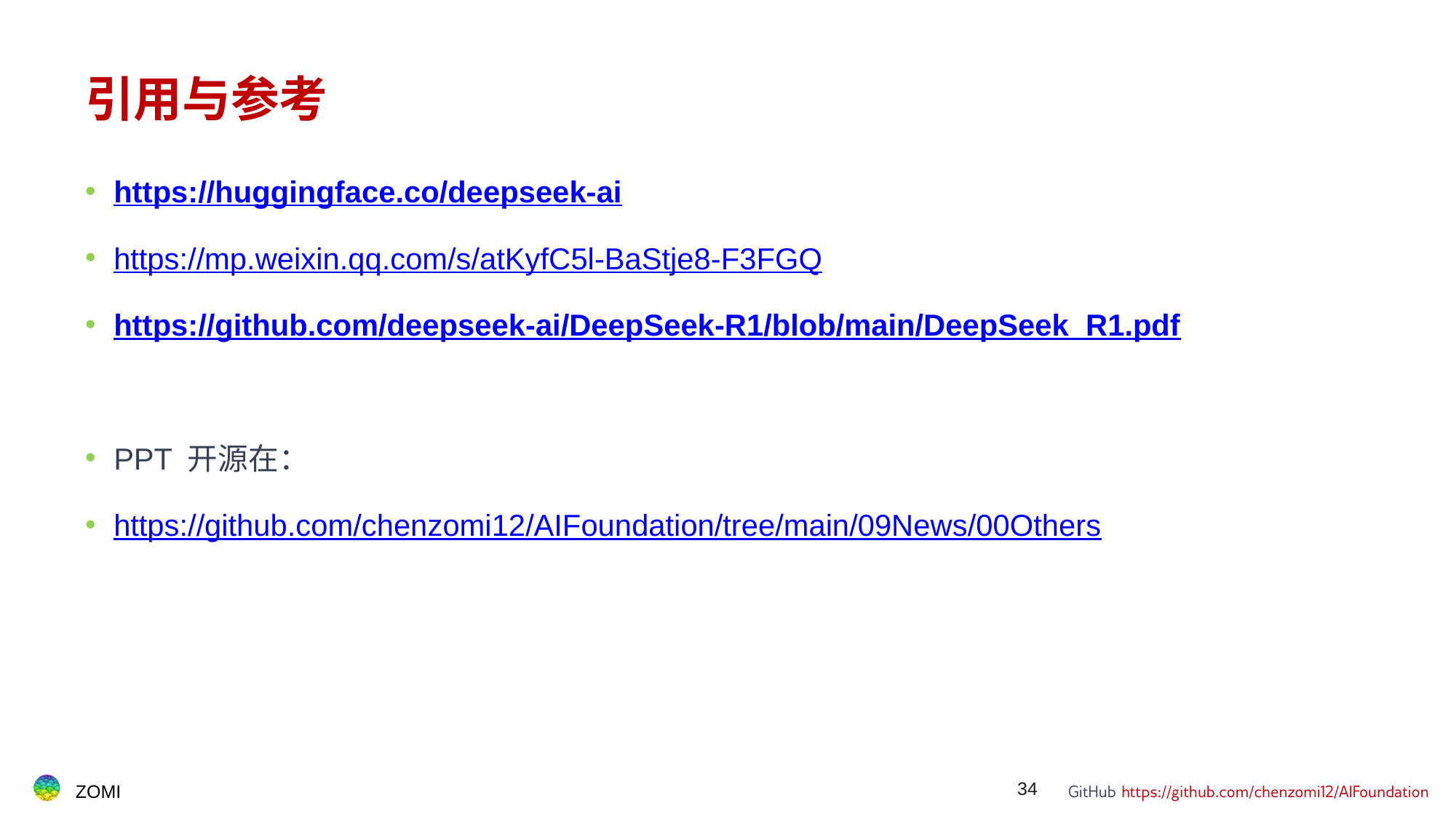

# 引用与参考
https://huggingface.co/deepseek-ai
https://mp.weixin.qq.com/s/atKyfC5l-BaStje8-F3FGQ
https://github.com/deepseek-ai/DeepSeek-R1/blob/main/DeepSeek_R1.pdf

PPT 开源在：
https://github.com/chenzomi12/AIFoundation/tree/main/09News/00Others